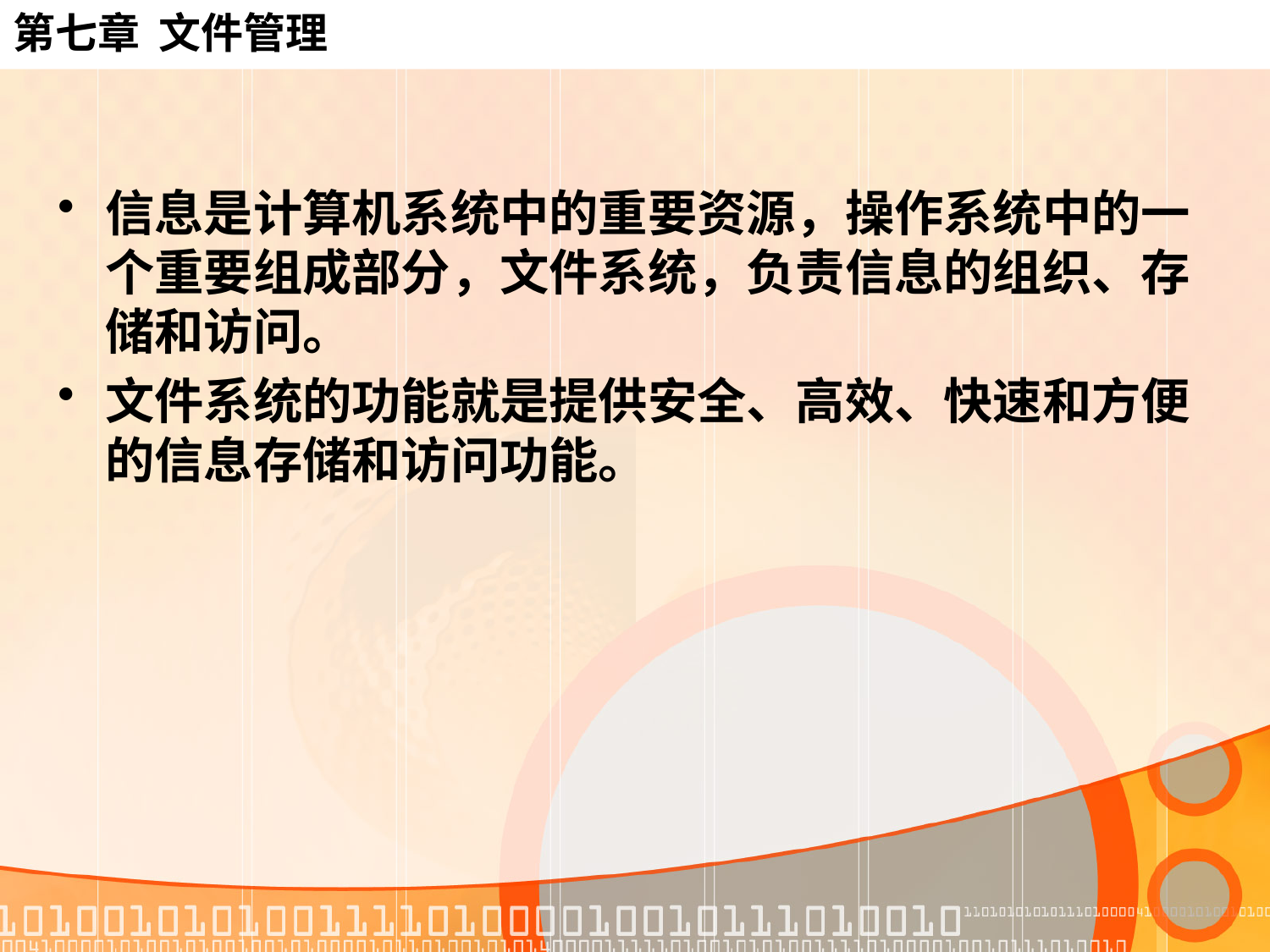

# 第七章  文件管理
信息是计算机系统中的重要资源，操作系统中的一个重要组成部分，文件系统，负责信息的组织、存储和访问。
文件系统的功能就是提供安全、高效、快速和方便的信息存储和访问功能。